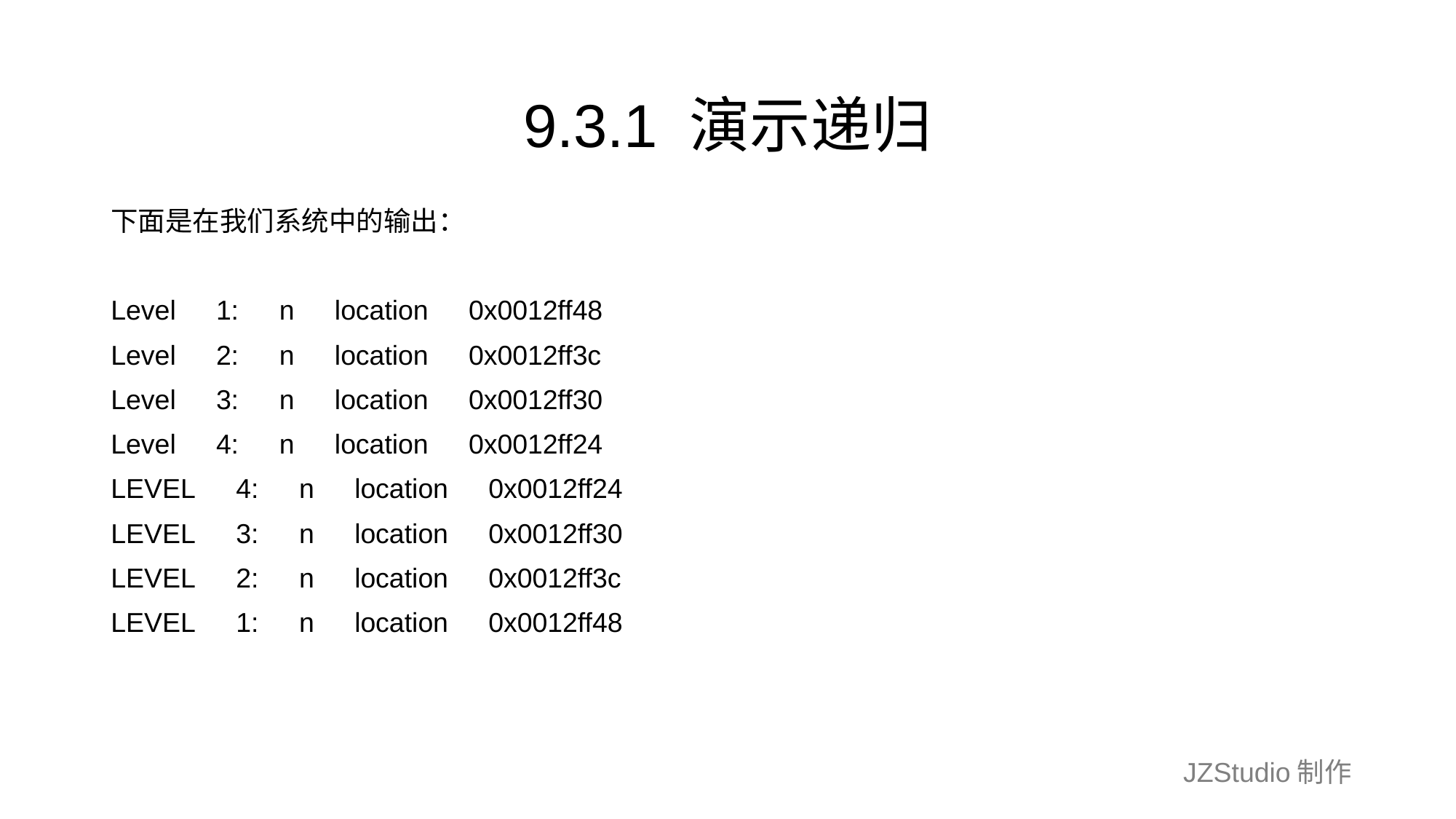

# 9.3.1 演示递归
下面是在我们系统中的输出：

Level　1:　n　location　0x0012ff48
Level　2:　n　location　0x0012ff3c
Level　3:　n　location　0x0012ff30
Level　4:　n　location　0x0012ff24
LEVEL　4:　n　location　0x0012ff24
LEVEL　3:　n　location　0x0012ff30
LEVEL　2:　n　location　0x0012ff3c
LEVEL　1:　n　location　0x0012ff48